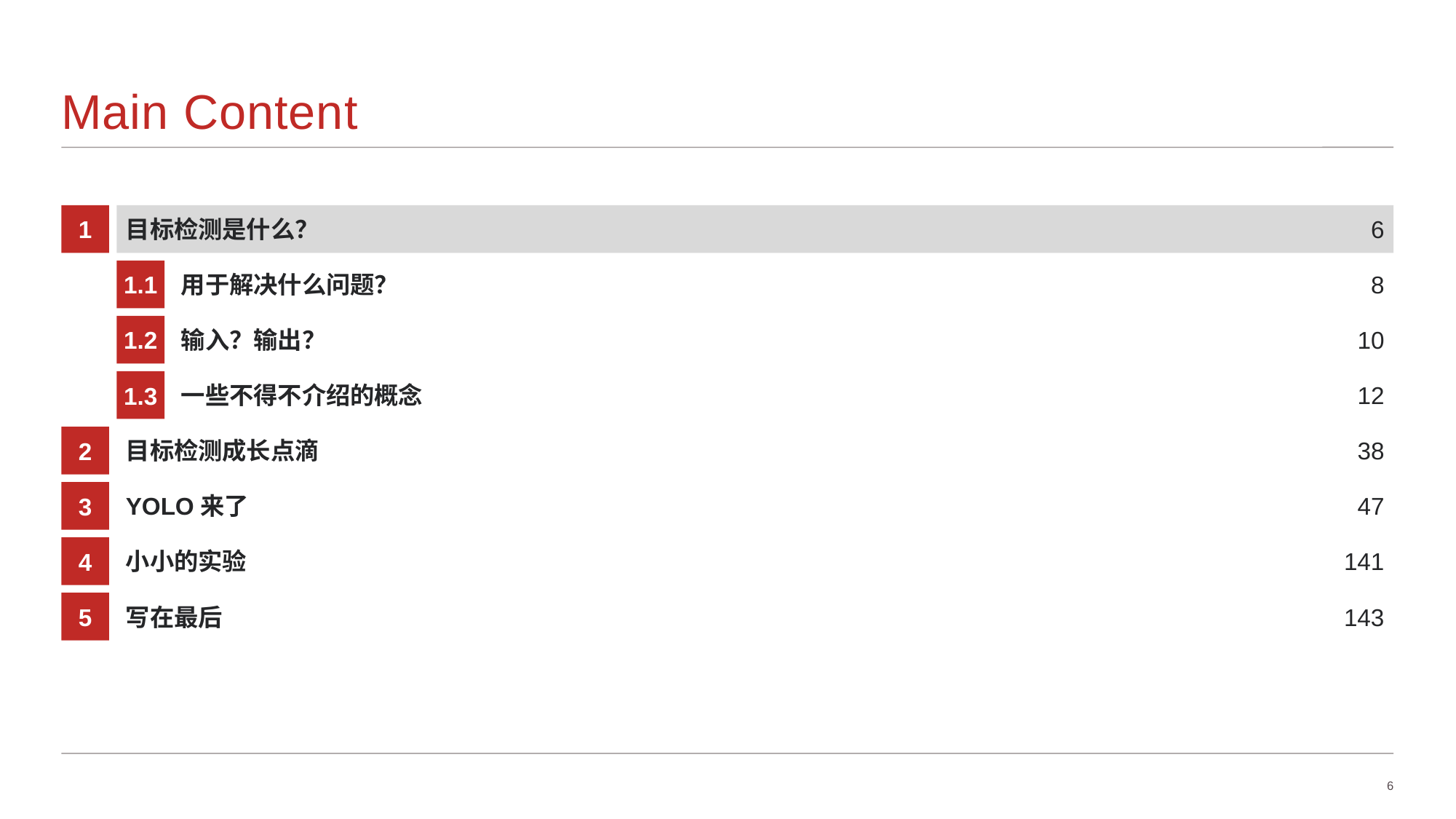

# Main Content
1

目标检测是什么？
6
1.1
用于解决什么问题？
8
1.2
输入？输出？
10
1.3
一些不得不介绍的概念
12
2
目标检测成长点滴
38
3
YOLO来了
47
4
小小的实验
141
5
写在最后
143